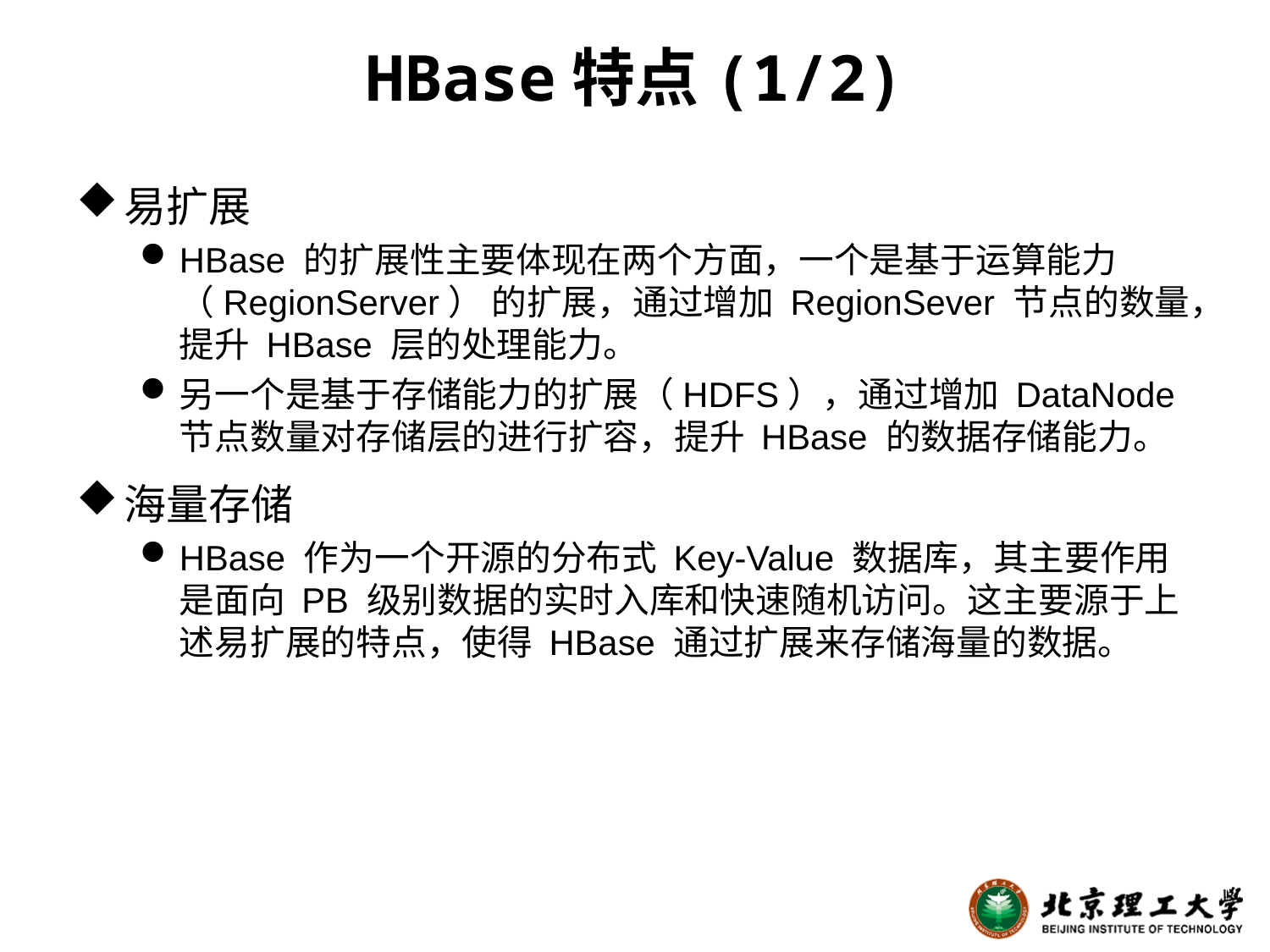

# HBase特点(1/2)
易扩展
HBase 的扩展性主要体现在两个方面，一个是基于运算能力（RegionServer） 的扩展，通过增加 RegionSever 节点的数量，提升 HBase 层的处理能力。
另一个是基于存储能力的扩展（HDFS），通过增加 DataNode 节点数量对存储层的进行扩容，提升 HBase 的数据存储能力。
海量存储
HBase 作为一个开源的分布式 Key-Value 数据库，其主要作用是面向 PB 级别数据的实时入库和快速随机访问。这主要源于上述易扩展的特点，使得 HBase 通过扩展来存储海量的数据。